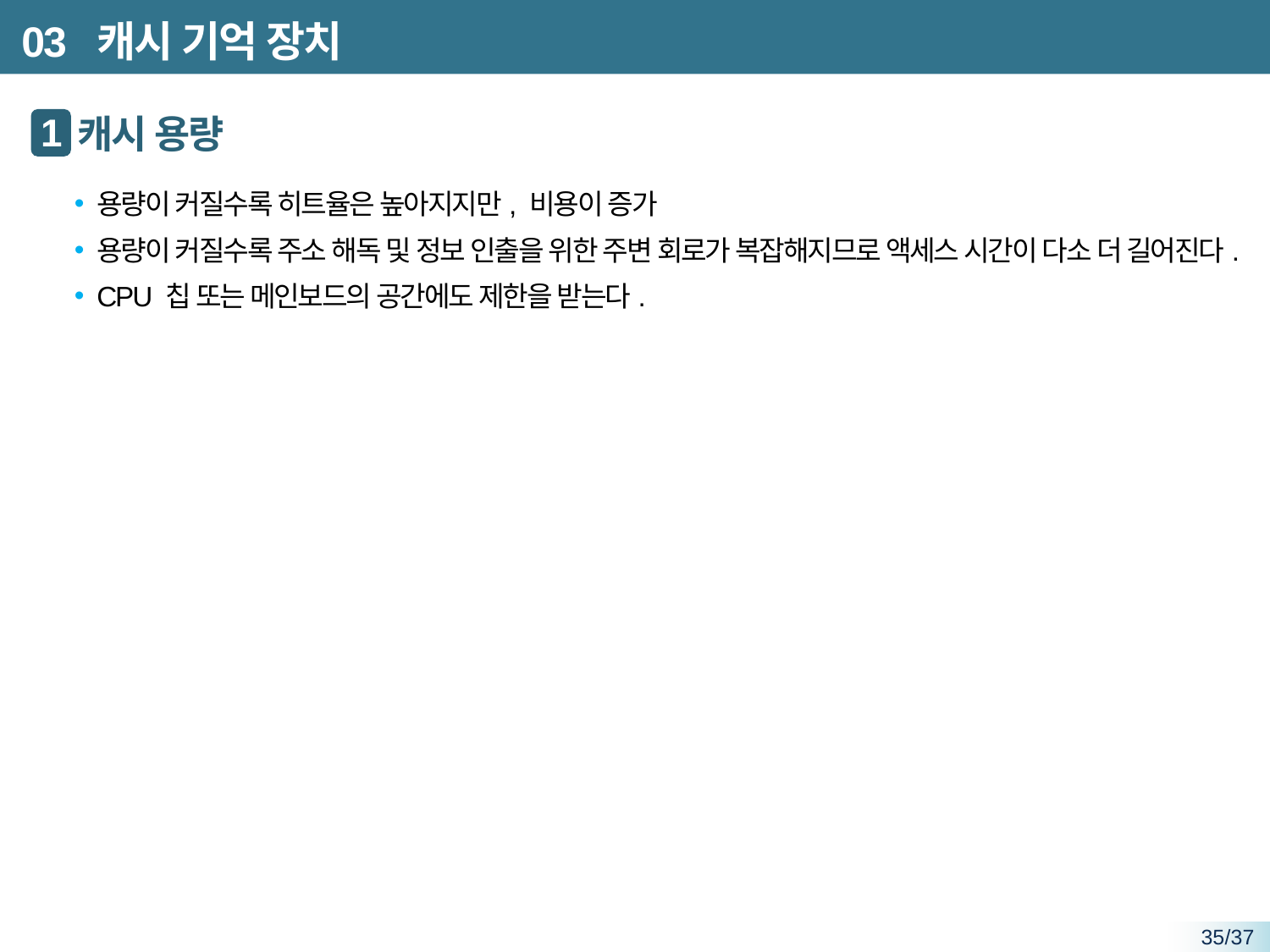

# 03  캐시 기억 장치
     캐시 용량
용량이 커질수록 히트율은 높아지지만, 비용이 증가
용량이 커질수록 주소 해독 및 정보 인출을 위한 주변 회로가 복잡해지므로 액세스 시간이 다소 더 길어진다.
CPU 칩 또는 메인보드의 공간에도 제한을 받는다.

1